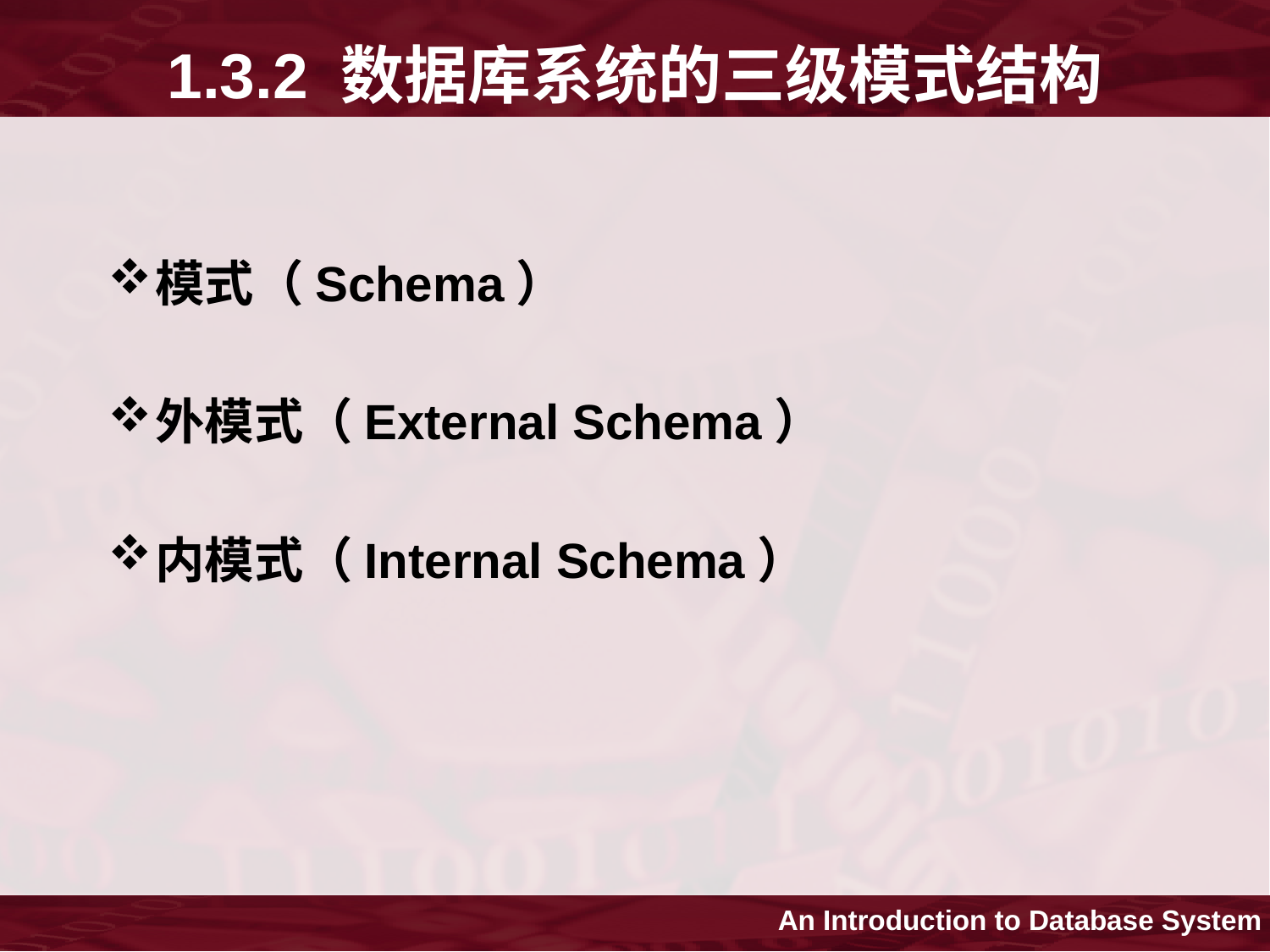

# 1.3.2 数据库系统的三级模式结构
模式（Schema）

外模式（External Schema）

内模式（Internal Schema）